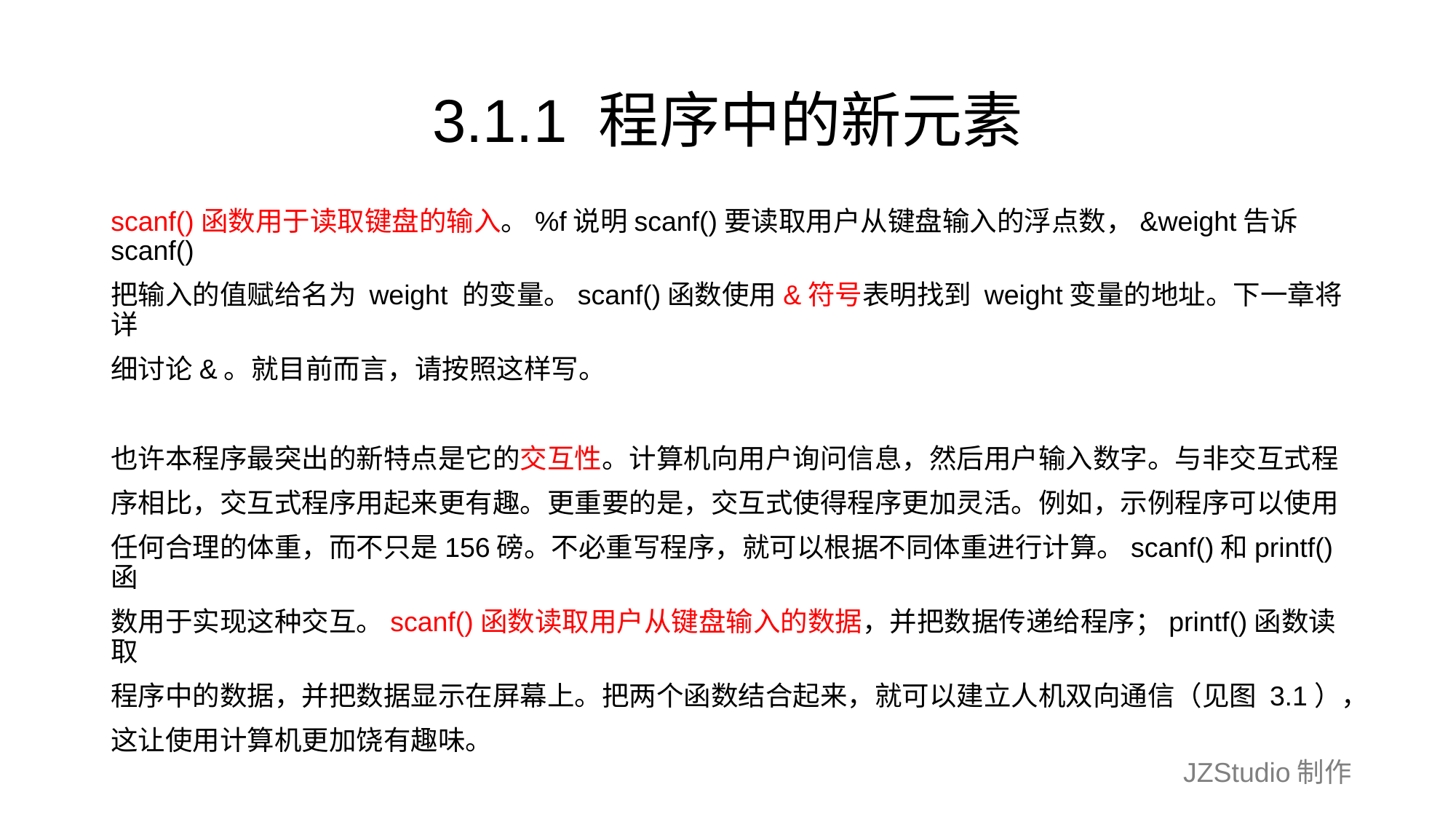

# 3.1.1 程序中的新元素
scanf()函数用于读取键盘的输入。%f说明scanf()要读取用户从键盘输入的浮点数，&weight告诉 scanf()
把输入的值赋给名为 weight 的变量。scanf()函数使用&符号表明找到 weight变量的地址。下一章将详
细讨论&。就目前而言，请按照这样写。

也许本程序最突出的新特点是它的交互性。计算机向用户询问信息，然后用户输入数字。与非交互式程
序相比，交互式程序用起来更有趣。更重要的是，交互式使得程序更加灵活。例如，示例程序可以使用
任何合理的体重，而不只是156磅。不必重写程序，就可以根据不同体重进行计算。scanf()和printf()函
数用于实现这种交互。scanf()函数读取用户从键盘输入的数据，并把数据传递给程序；printf()函数读取
程序中的数据，并把数据显示在屏幕上。把两个函数结合起来，就可以建立人机双向通信（见图 3.1），
这让使用计算机更加饶有趣味。